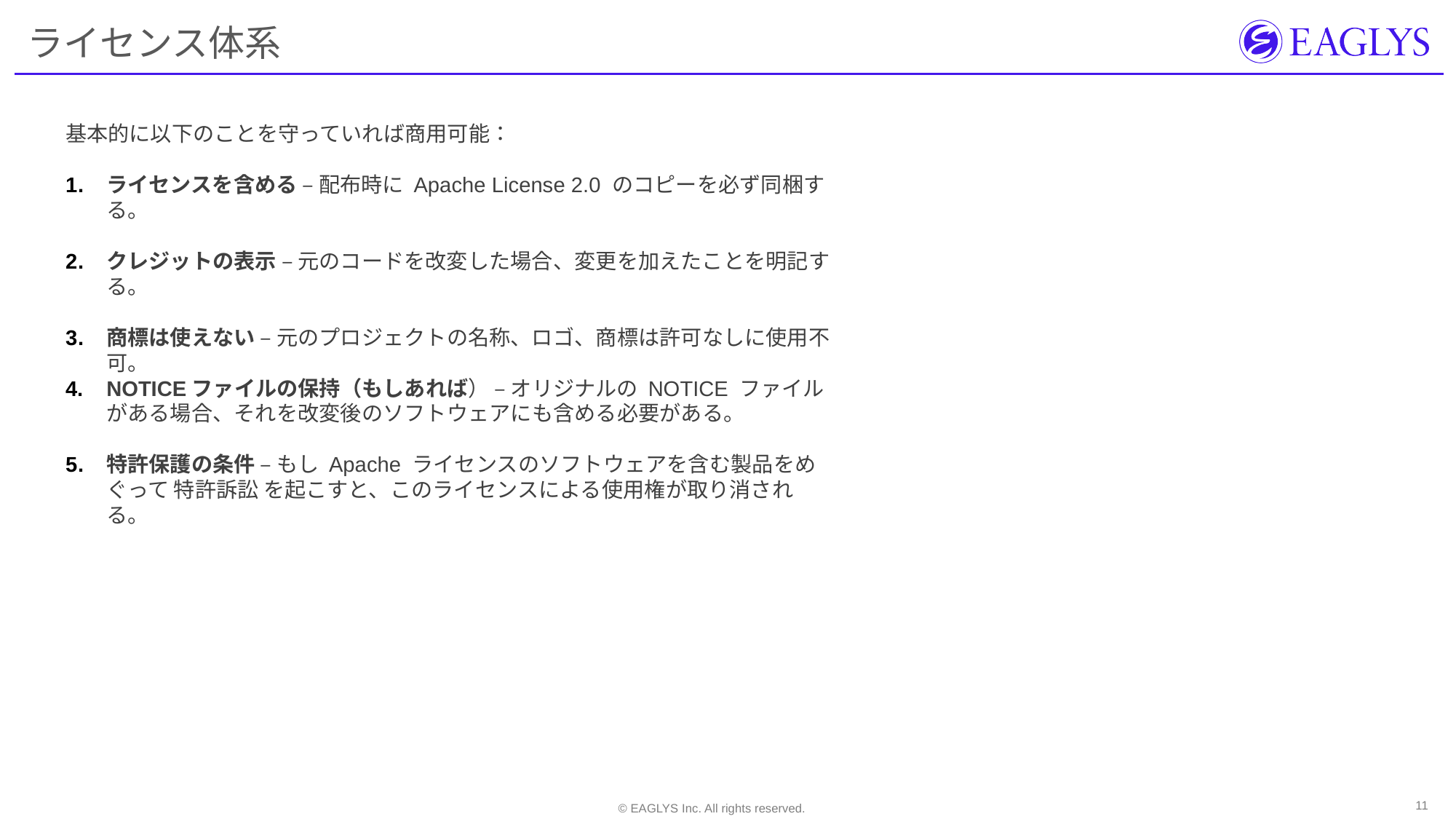

# ライセンス体系
基本的に以下のことを守っていれば商用可能：

ライセンスを含める – 配布時に Apache License 2.0 のコピーを必ず同梱する。

クレジットの表示 – 元のコードを改変した場合、変更を加えたことを明記する。

商標は使えない – 元のプロジェクトの名称、ロゴ、商標は許可なしに使用不可。
NOTICEファイルの保持（もしあれば） – オリジナルの NOTICE ファイルがある場合、それを改変後のソフトウェアにも含める必要がある。

特許保護の条件 – もし Apache ライセンスのソフトウェアを含む製品をめぐって 特許訴訟 を起こすと、このライセンスによる使用権が取り消される。

11